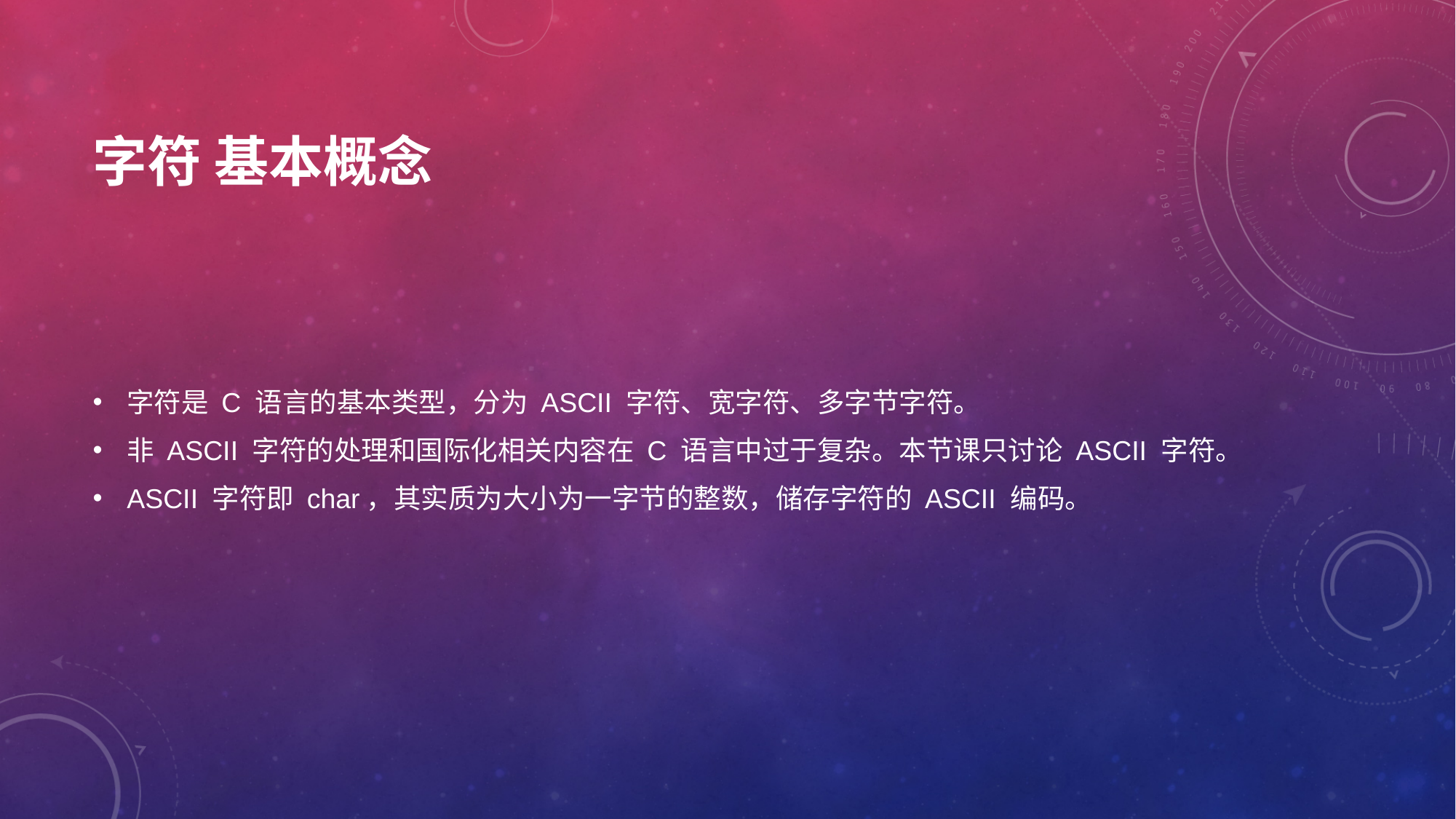

# 字符 基本概念
字符是 C 语言的基本类型，分为 ASCII 字符、宽字符、多字节字符。
非 ASCII 字符的处理和国际化相关内容在 C 语言中过于复杂。本节课只讨论 ASCII 字符。
ASCII 字符即 char，其实质为大小为一字节的整数，储存字符的 ASCII 编码。